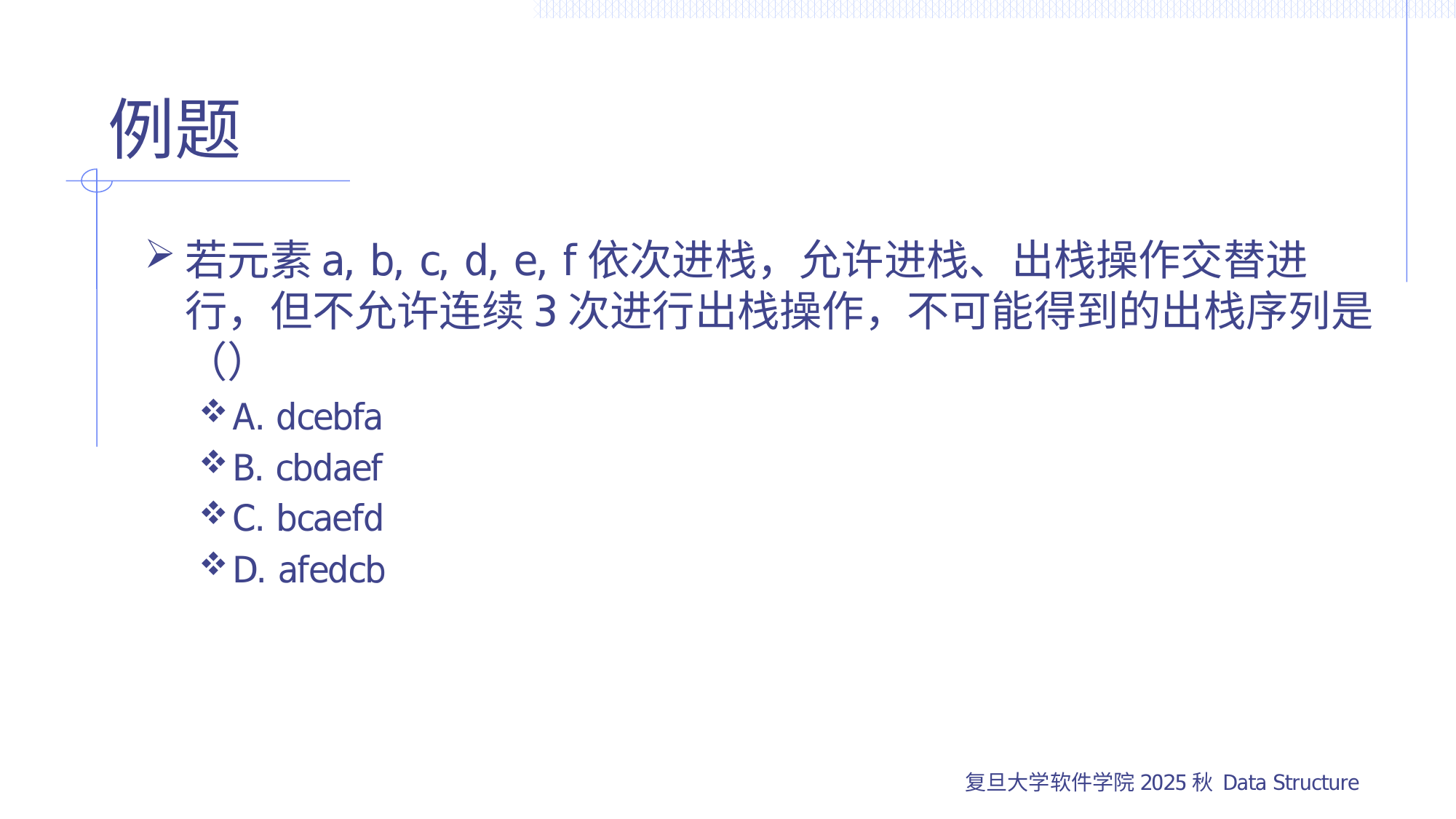

# 例题
若元素a, b, c, d, e, f依次进栈，允许进栈、出栈操作交替进行，但不允许连续3次进行出栈操作，不可能得到的出栈序列是（）
A. dcebfa
B. cbdaef
C. bcaefd
D. afedcb